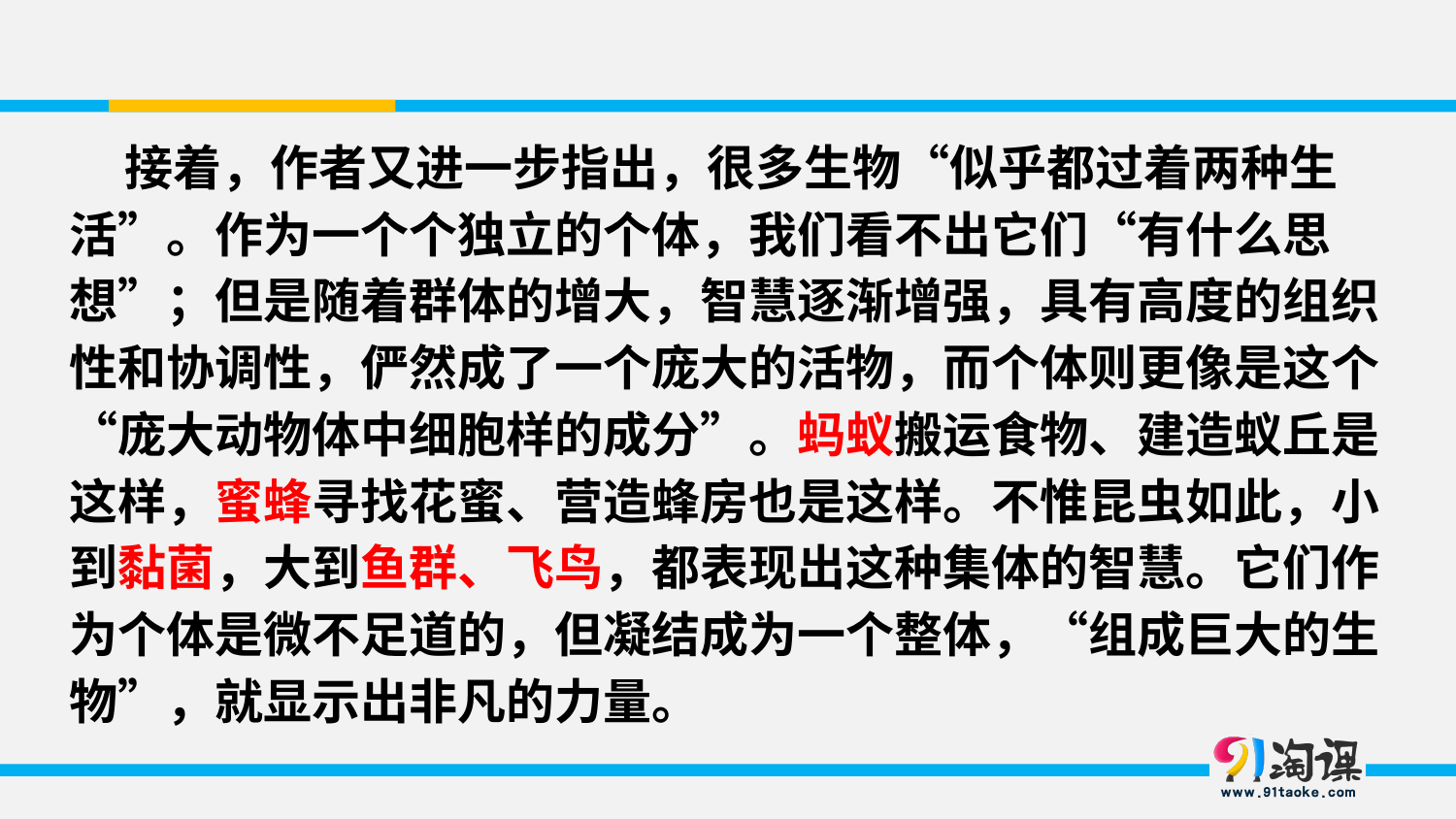

接着，作者又进一步指出，很多生物“似乎都过着两种生活”。作为一个个独立的个体，我们看不出它们“有什么思想”；但是随着群体的增大，智慧逐渐增强，具有高度的组织性和协调性，俨然成了一个庞大的活物，而个体则更像是这个“庞大动物体中细胞样的成分”。蚂蚁搬运食物、建造蚁丘是这样，蜜蜂寻找花蜜、营造蜂房也是这样。不惟昆虫如此，小到黏菌，大到鱼群、飞鸟，都表现出这种集体的智慧。它们作为个体是微不足道的，但凝结成为一个整体，“组成巨大的生物”，就显示出非凡的力量。